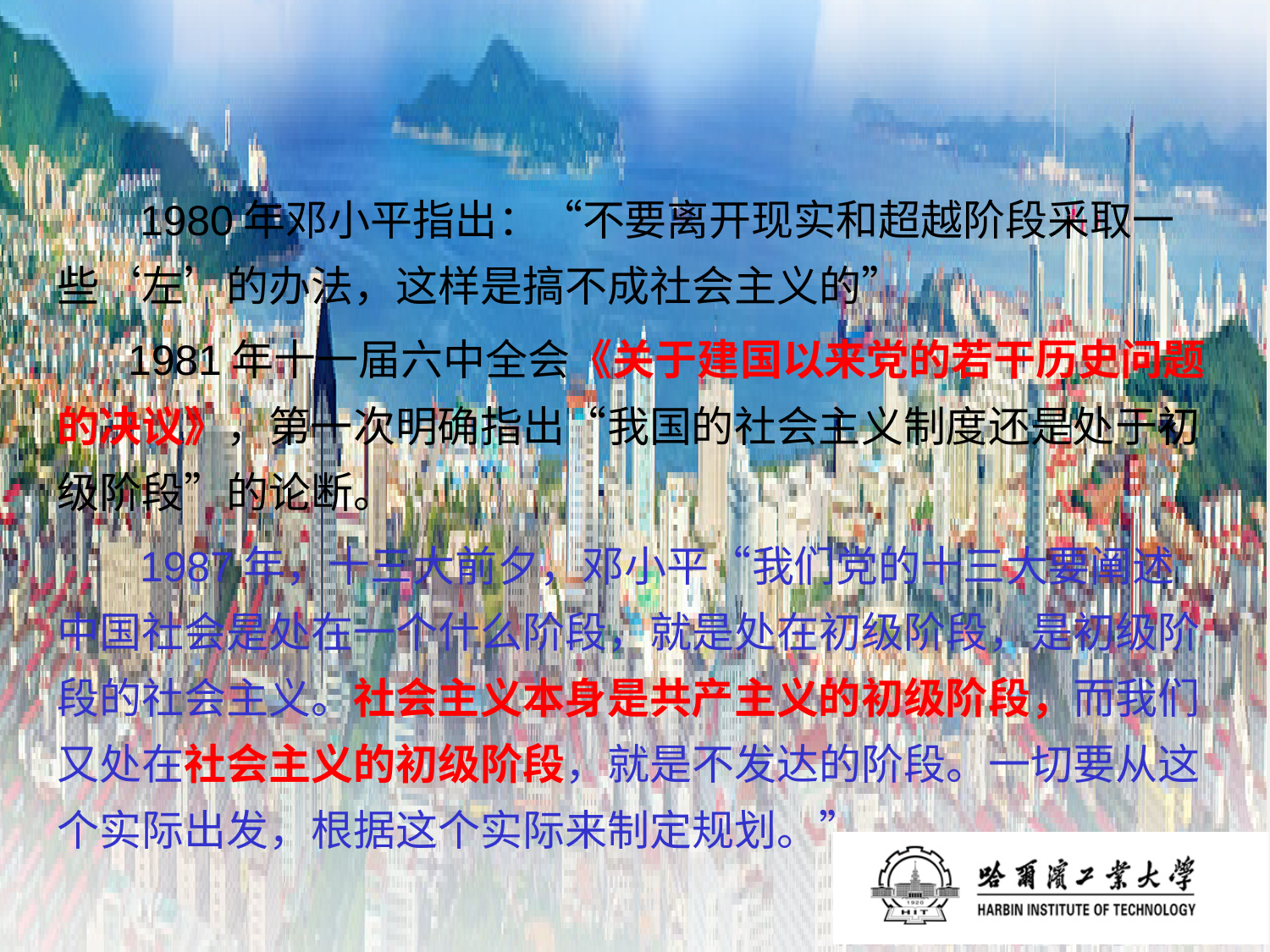

1980年邓小平指出：“不要离开现实和超越阶段采取一些‘左’的办法，这样是搞不成社会主义的”
      1981年十一届六中全会《关于建国以来党的若干历史问题的决议》，第一次明确指出“我国的社会主义制度还是处于初级阶段”的论断。
       1987年，十三大前夕，邓小平“我们党的十三大要阐述中国社会是处在一个什么阶段，就是处在初级阶段，是初级阶段的社会主义。社会主义本身是共产主义的初级阶段，而我们又处在社会主义的初级阶段，就是不发达的阶段。一切要从这个实际出发，根据这个实际来制定规划。”